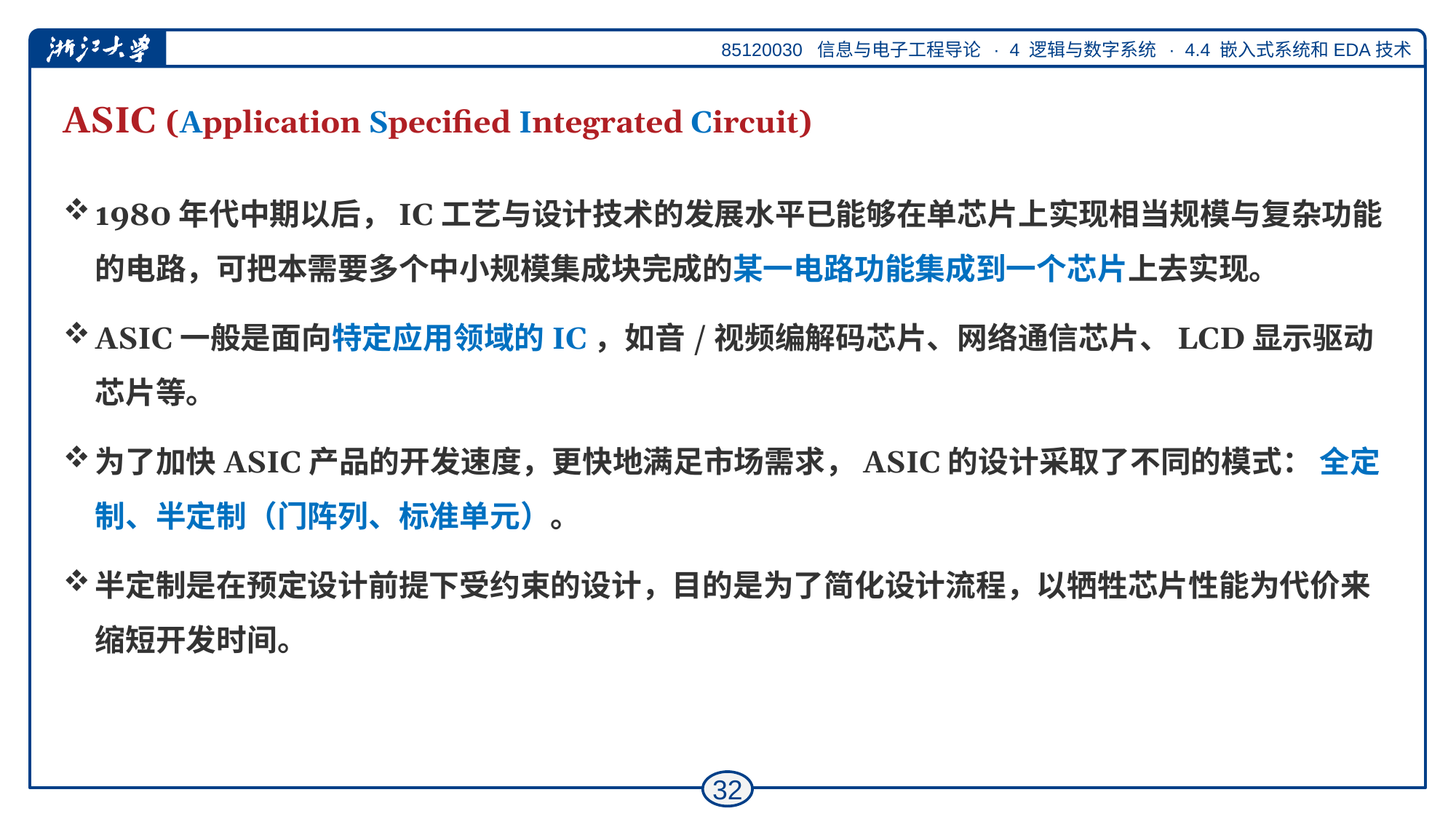

# ASIC (Application Specified Integrated Circuit)
1980年代中期以后，IC工艺与设计技术的发展水平已能够在单芯片上实现相当规模与复杂功能的电路，可把本需要多个中小规模集成块完成的某一电路功能集成到一个芯片上去实现。
ASIC一般是面向特定应用领域的IC，如音/视频编解码芯片、网络通信芯片、LCD显示驱动芯片等。
为了加快ASIC产品的开发速度，更快地满足市场需求，ASIC的设计采取了不同的模式： 全定制、半定制（门阵列、标准单元）。
半定制是在预定设计前提下受约束的设计，目的是为了简化设计流程，以牺牲芯片性能为代价来缩短开发时间。